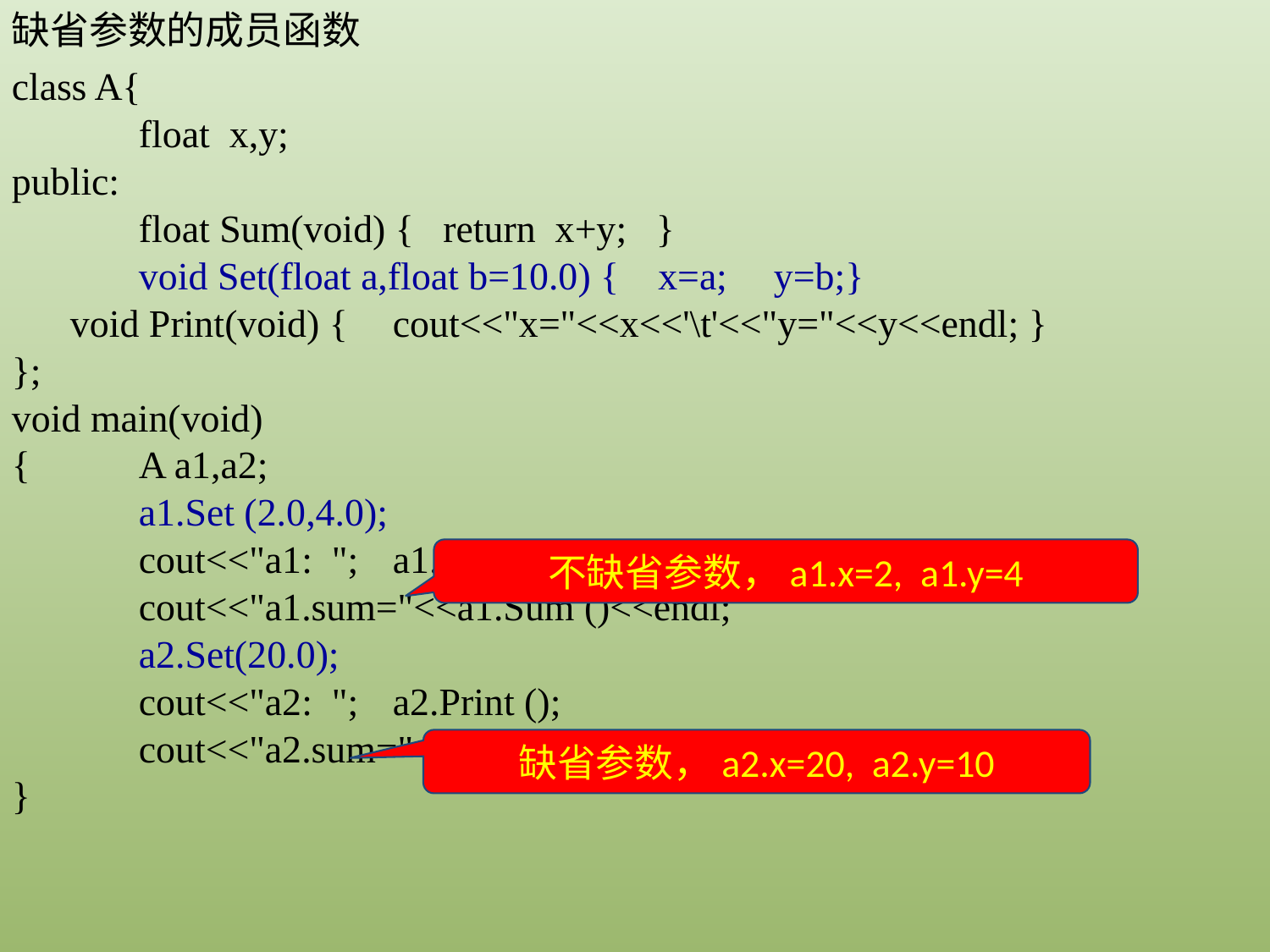

缺省参数的成员函数
class A{
	float  x,y;
public:
	float Sum(void) {   return  x+y;   }
	void Set(float a,float b=10.0) {    x=a;	y=b;}
      void Print(void) {	cout<<"x="<<x<<'\t'<<"y="<<y<<endl; }
};
void main(void)
{	A a1,a2;
	a1.Set (2.0,4.0);
	cout<<"a1:  ";  	a1.Print ();
	cout<<"a1.sum="<<a1.Sum ()<<endl;
	a2.Set(20.0);
	cout<<"a2:  ";  	a2.Print ();
	cout<<"a2.sum="<<a2.Sum ()<<endl;
}
不缺省参数，a1.x=2,  a1.y=4
缺省参数，a2.x=20,  a2.y=10
639